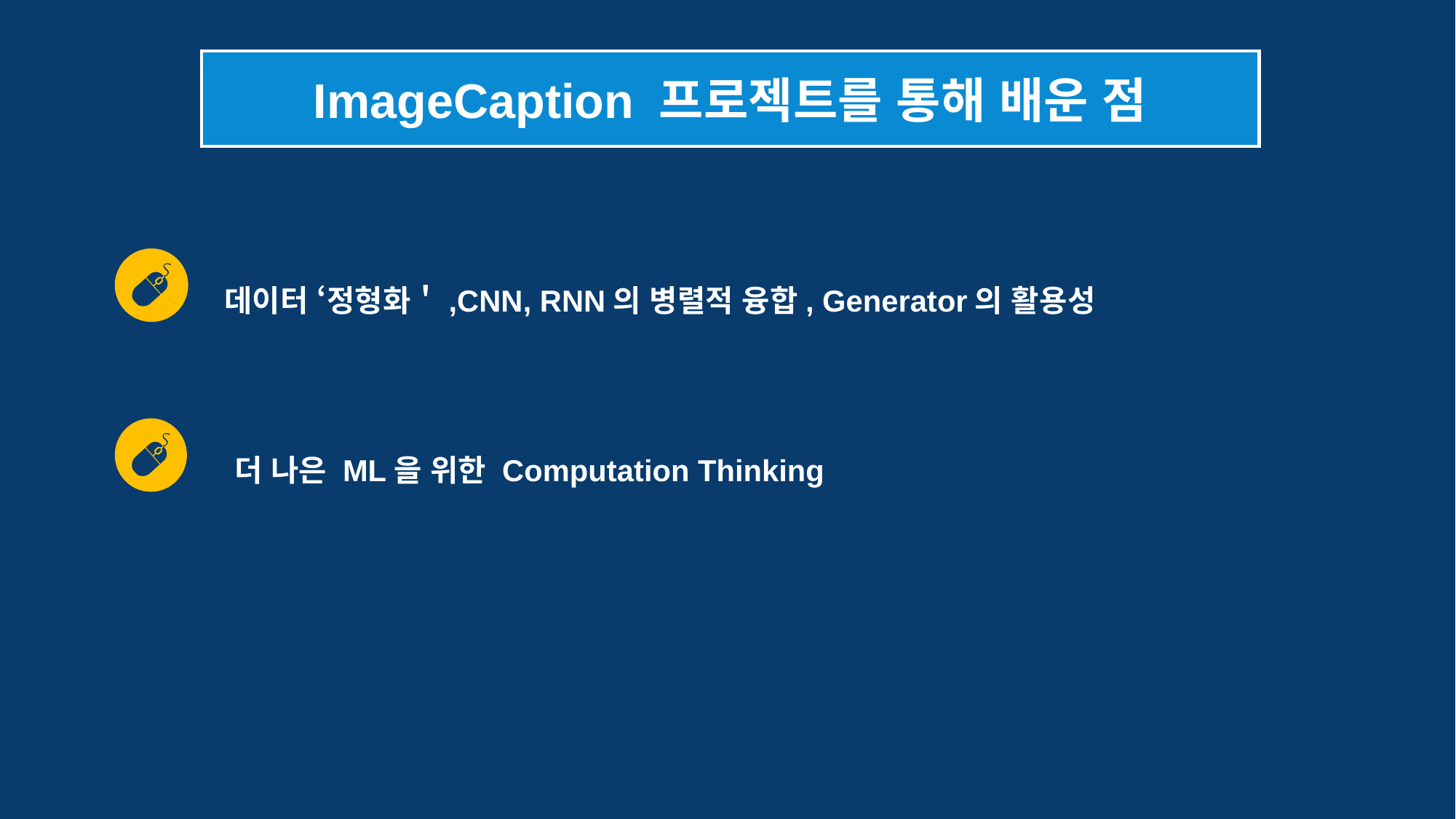

ImageCaption 프로젝트를 통해 배운 점
데이터 ‘정형화＇,CNN, RNN의 병렬적 융합, Generator의 활용성

더 나은 ML을 위한 Computation Thinking